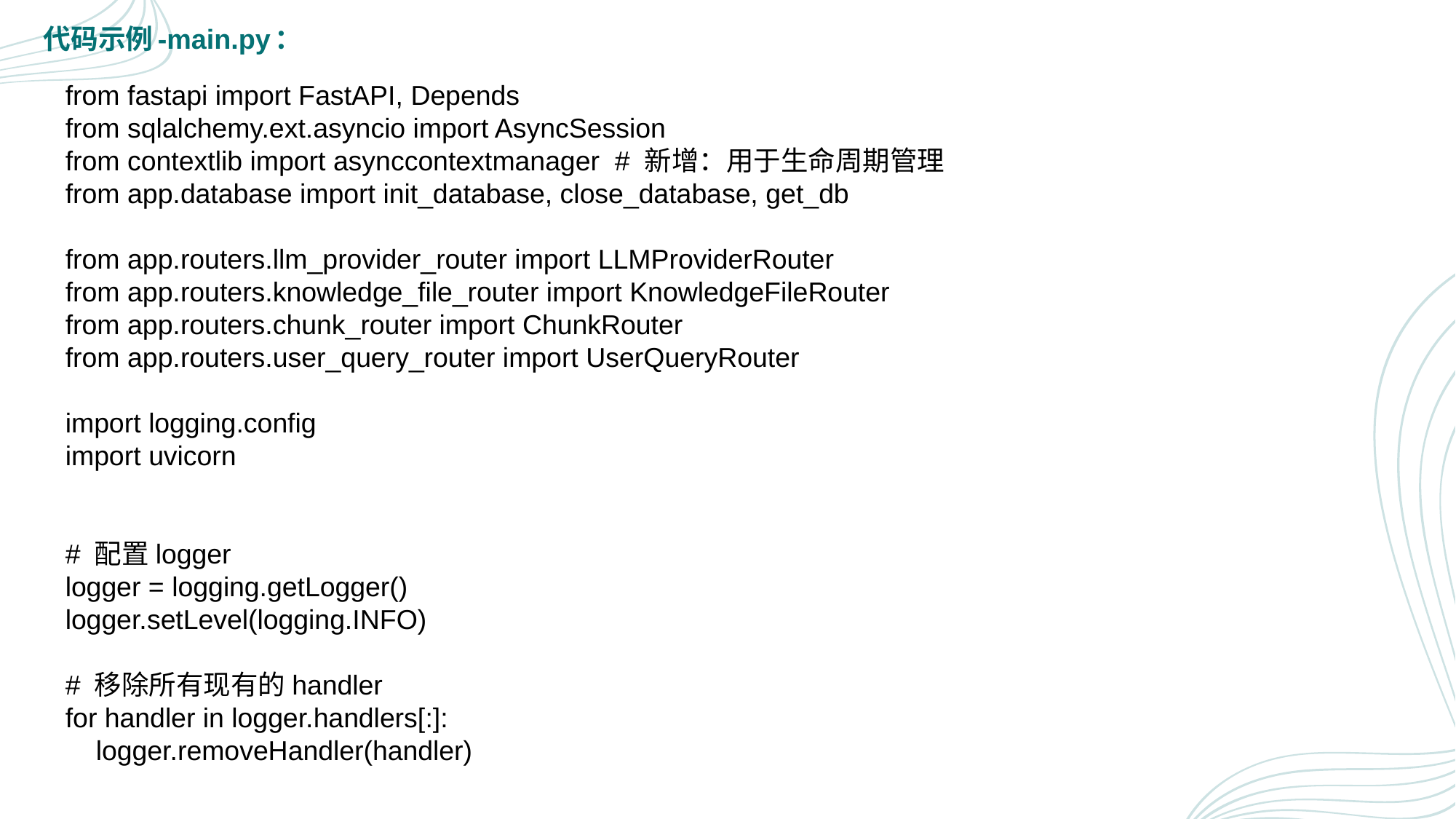

代码示例-main.py：
from fastapi import FastAPI, Depends
from sqlalchemy.ext.asyncio import AsyncSession
from contextlib import asynccontextmanager  # 新增：用于生命周期管理
from app.database import init_database, close_database, get_db

from app.routers.llm_provider_router import LLMProviderRouter
from app.routers.knowledge_file_router import KnowledgeFileRouter
from app.routers.chunk_router import ChunkRouter
from app.routers.user_query_router import UserQueryRouter

import logging.config
import uvicorn

# 配置logger
logger = logging.getLogger()
logger.setLevel(logging.INFO)

# 移除所有现有的handler
for handler in logger.handlers[:]:
    logger.removeHandler(handler)